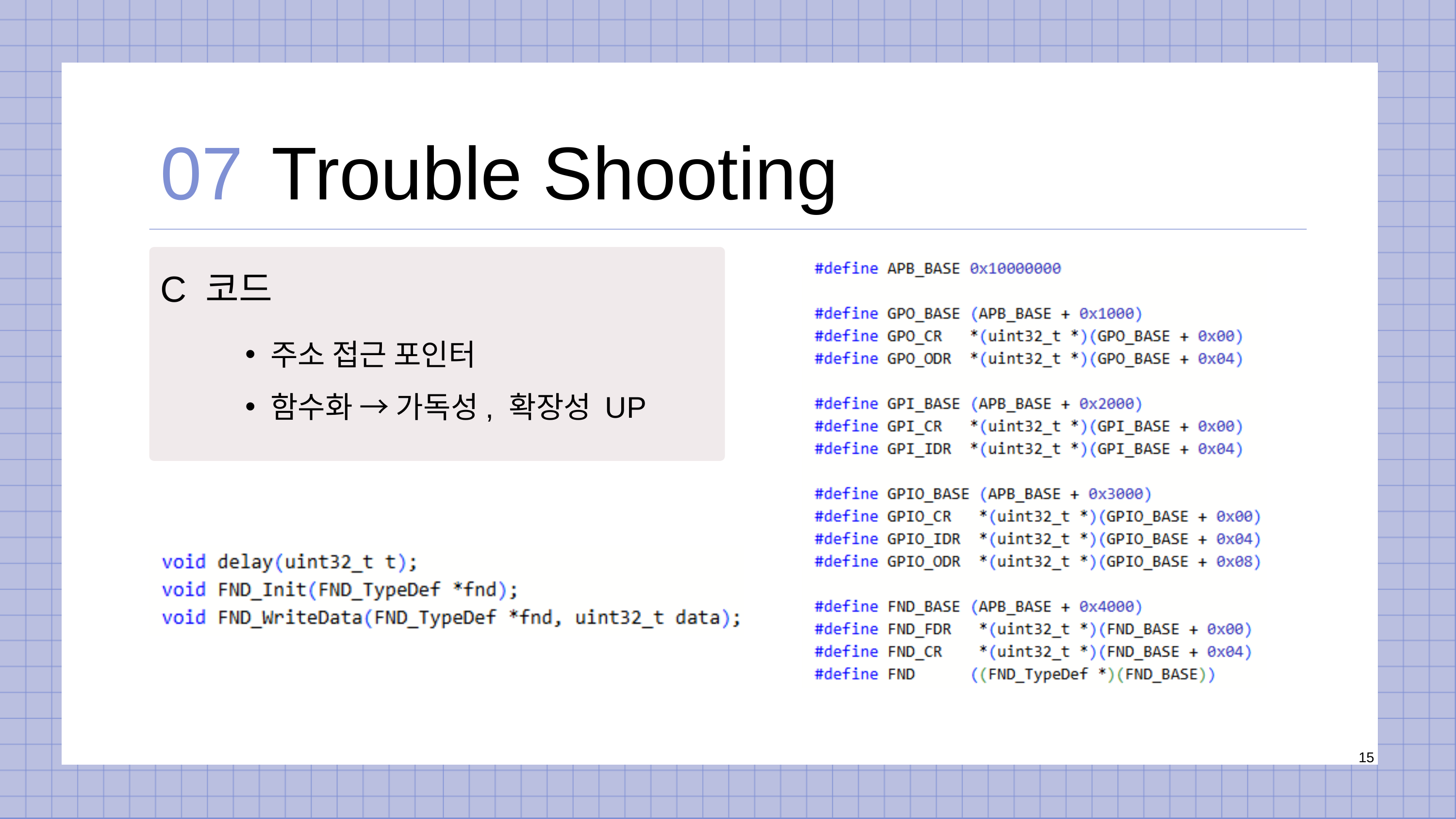

07
Trouble Shooting
C 코드

주소 접근 포인터
함수화 → 가독성, 확장성 UP

15